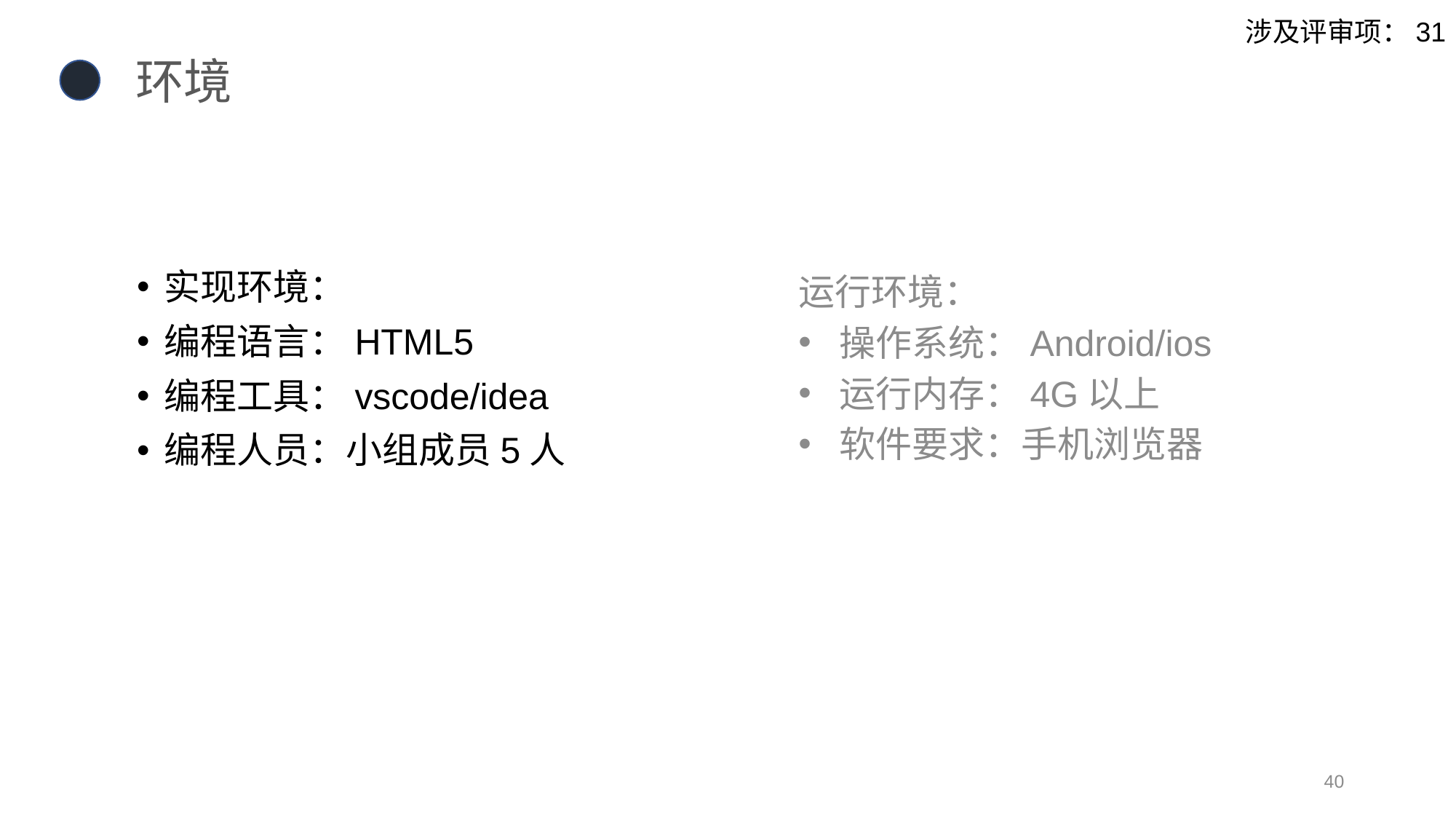

涉及评审项：31
环境

实现环境：
编程语言：HTML5
编程工具：vscode/idea
编程人员：小组成员5人

运行环境：
操作系统：Android/ios
运行内存：4G以上
软件要求：手机浏览器
40